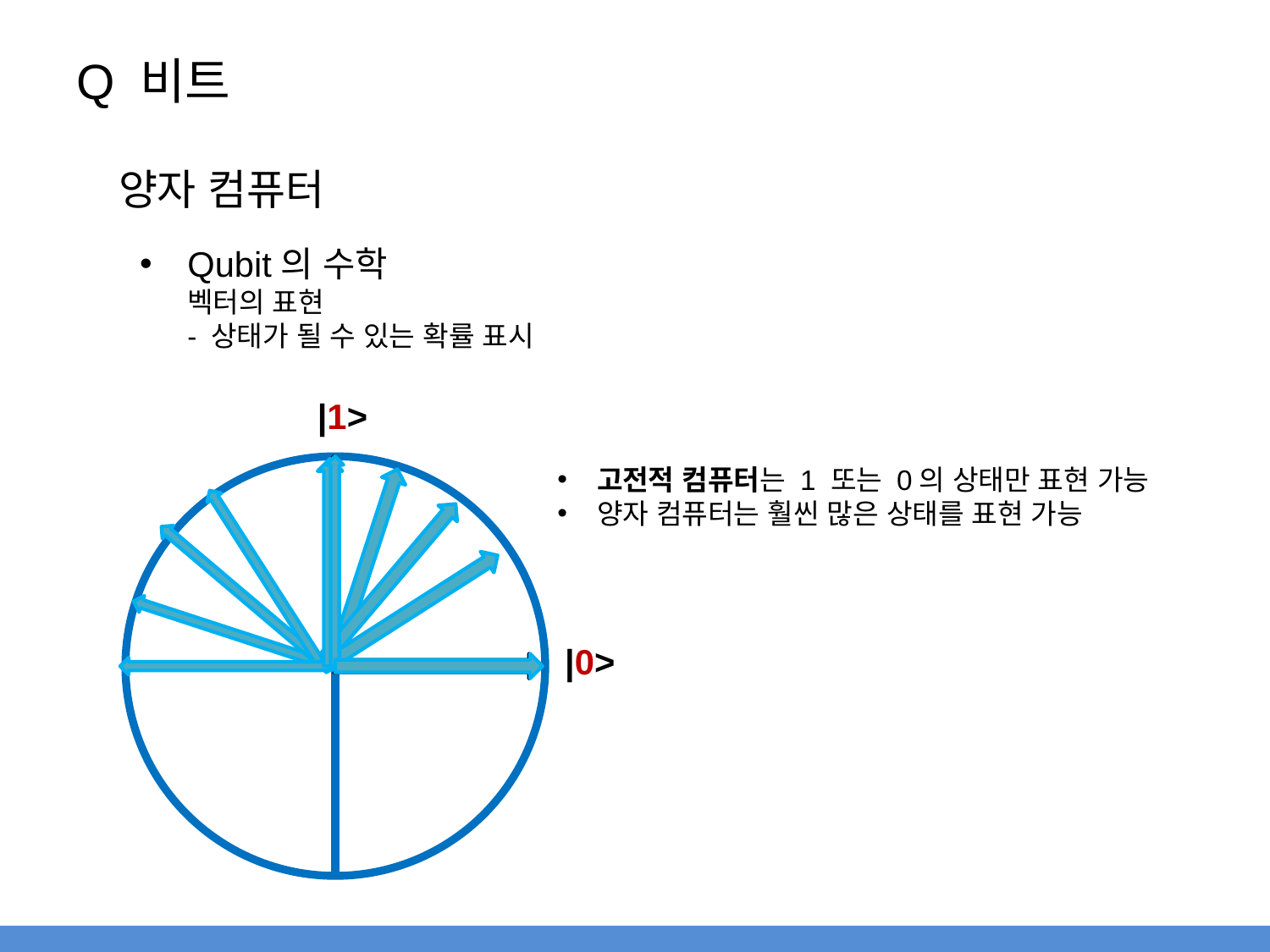

# Q 비트
양자 컴퓨터
Qubit의 수학
벡터의 표현
- 상태가 될 수 있는 확률 표시
|1>

|0>

고전적 컴퓨터는 1 또는 0의 상태만 표현 가능
양자 컴퓨터는 훨씬 많은 상태를 표현 가능